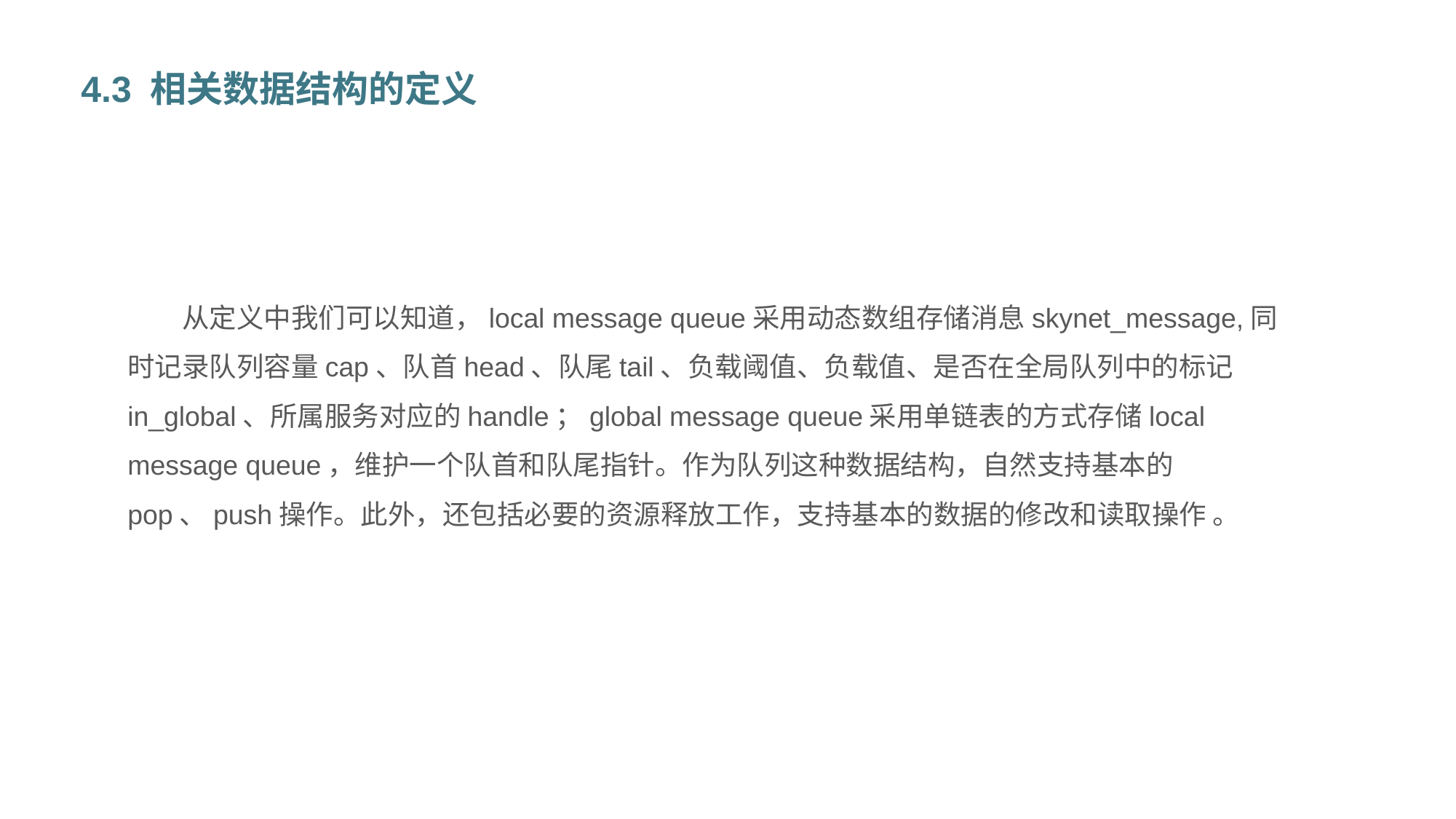

4.3 相关数据结构的定义
从定义中我们可以知道，local message queue采用动态数组存储消息skynet_message,同时记录队列容量cap、队首head、队尾tail、负载阈值、负载值、是否在全局队列中的标记in_global、所属服务对应的handle；global message queue采用单链表的方式存储local message queue，维护一个队首和队尾指针。作为队列这种数据结构，自然支持基本的pop、push操作。此外，还包括必要的资源释放工作，支持基本的数据的修改和读取操作 。